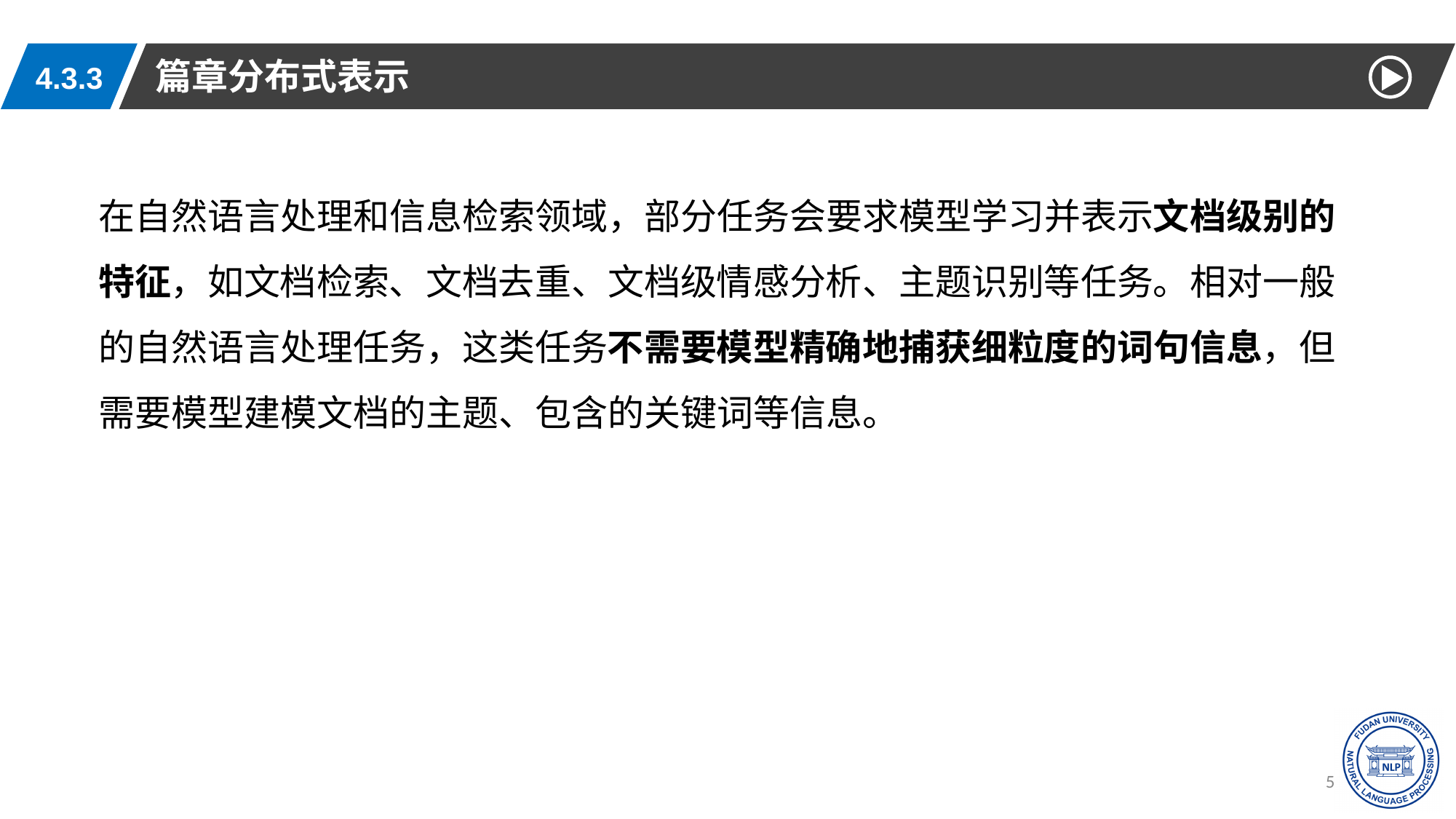

篇章分布式表示
4.3.3

在自然语言处理和信息检索领域，部分任务会要求模型学习并表示文档级别的特征，如文档检索、文档去重、文档级情感分析、主题识别等任务。相对一般的自然语言处理任务，这类任务不需要模型精确地捕获细粒度的词句信息，但需要模型建模文档的主题、包含的关键词等信息。
59